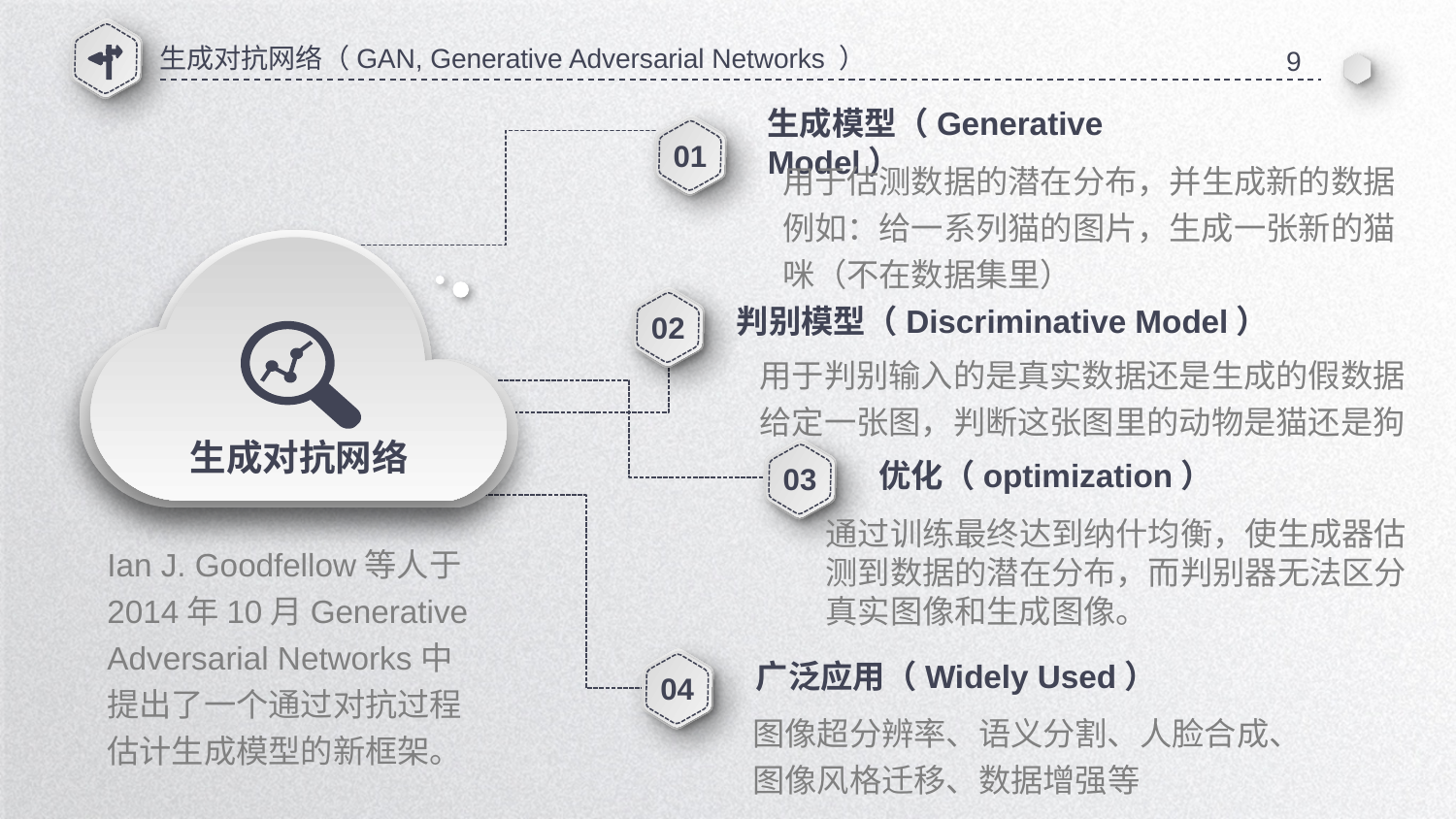

生成对抗网络（GAN, Generative Adversarial Networks ）
9

生成模型（Generative Model）

01
用于估测数据的潜在分布，并生成新的数据例如：给一系列猫的图片，生成一张新的猫咪（不在数据集里）

02
判别模型（Discriminative Model）

用于判别输入的是真实数据还是生成的假数据
给定一张图，判断这张图里的动物是猫还是狗
生成对抗网络

03
优化（optimization）
通过训练最终达到纳什均衡，使生成器估测到数据的潜在分布，而判别器无法区分真实图像和生成图像。
Ian J. Goodfellow等人于2014年10月Generative Adversarial Networks中提出了一个通过对抗过程估计生成模型的新框架。
广泛应用（Widely Used）

04
图像超分辨率、语义分割、人脸合成、图像风格迁移、数据增强等